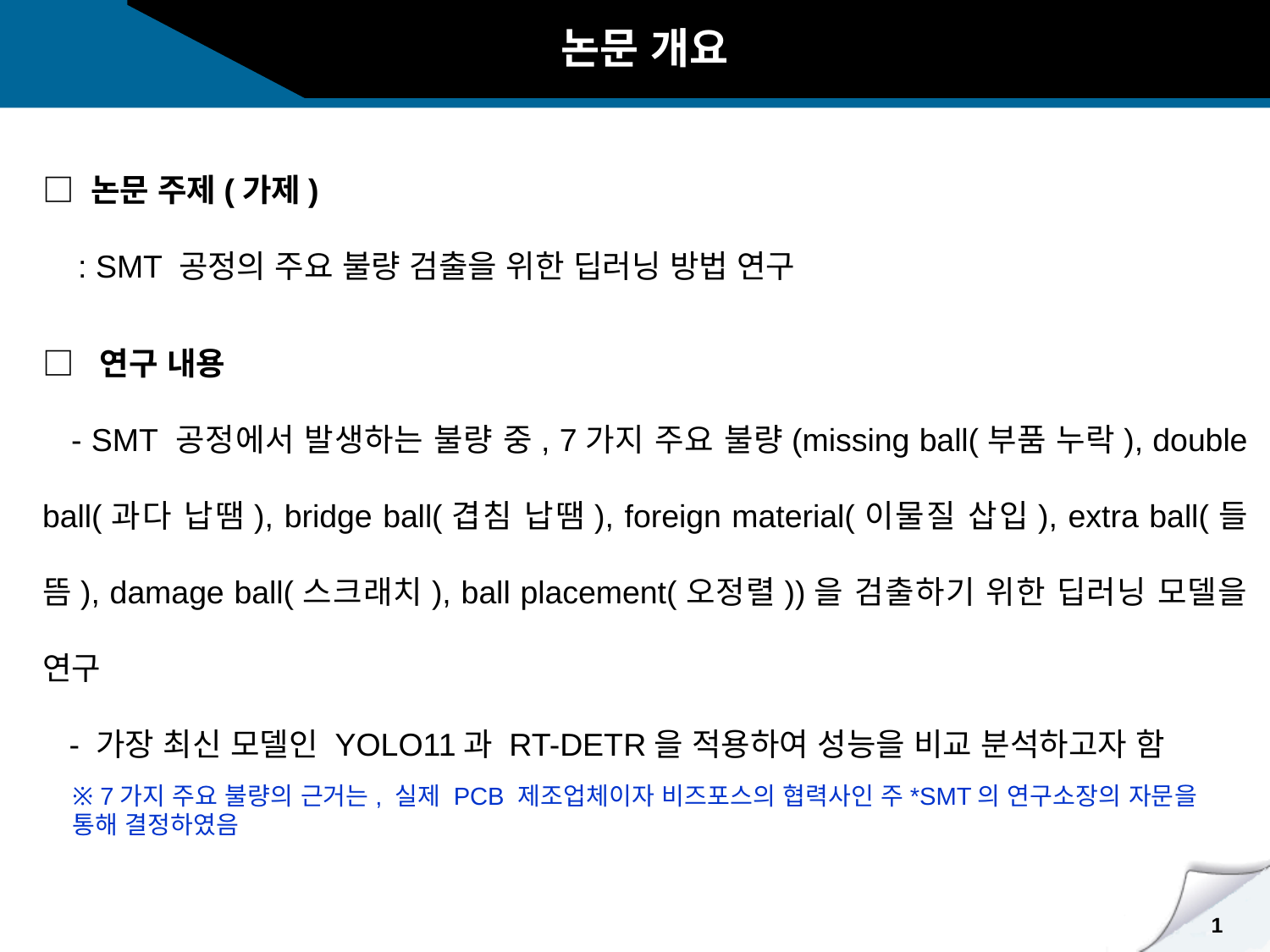

논문 개요
□ 논문 주제(가제)
    : SMT 공정의 주요 불량 검출을 위한 딥러닝 방법 연구

□  연구 내용
   - SMT 공정에서 발생하는 불량 중, 7가지 주요 불량(missing ball(부품 누락), double ball(과다 납땜), bridge ball(겹침 납땜), foreign material(이물질 삽입), extra ball(들뜸), damage ball(스크래치), ball placement(오정렬))을 검출하기 위한 딥러닝 모델을 연구
   - 가장 최신 모델인 YOLO11과 RT-DETR을 적용하여 성능을 비교 분석하고자 함
※ 7가지 주요 불량의 근거는, 실제 PCB 제조업체이자 비즈포스의 협력사인 주*SMT의 연구소장의 자문을 통해 결정하였음